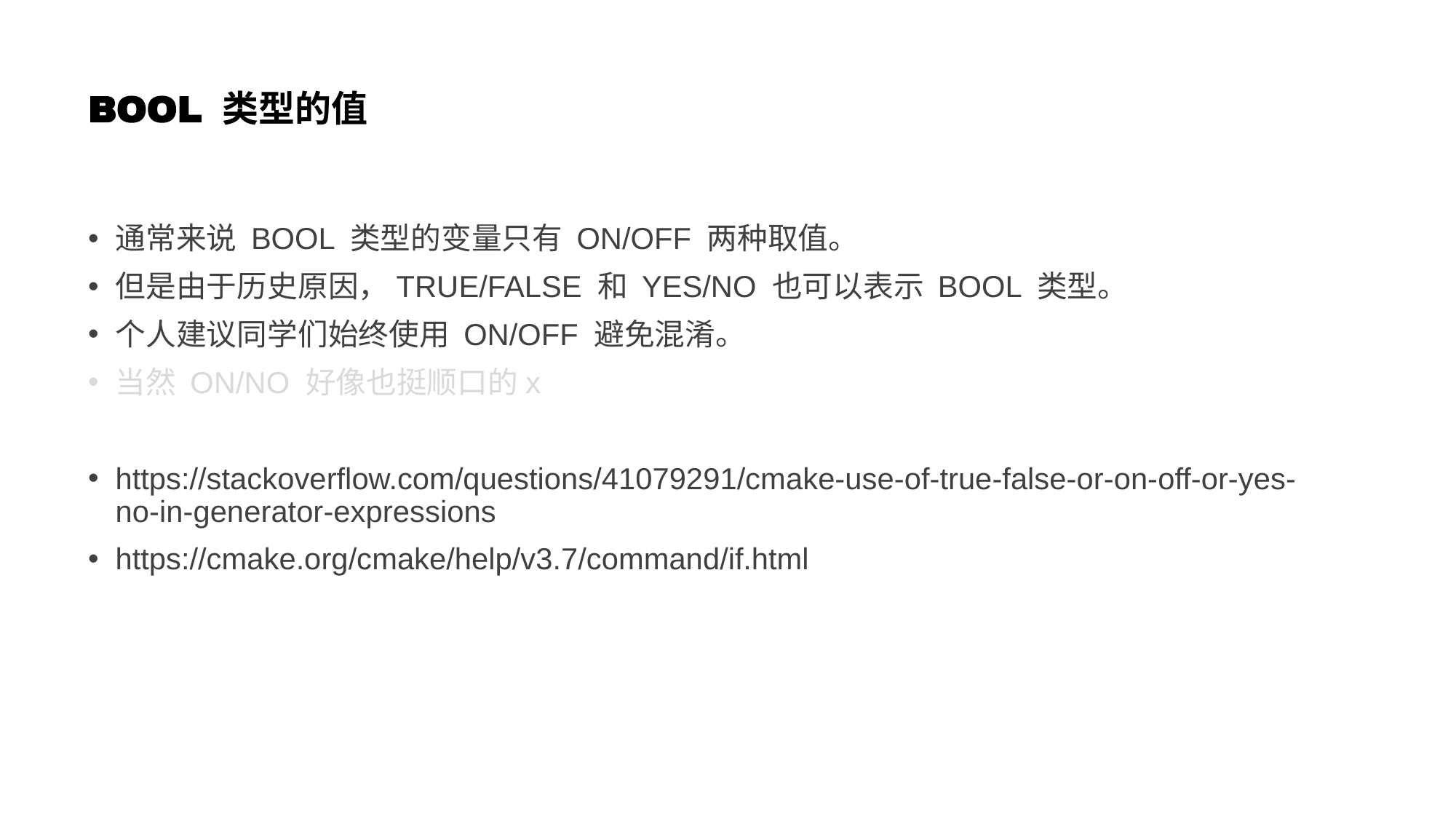

# BOOL 类型的值
通常来说 BOOL 类型的变量只有 ON/OFF 两种取值。
但是由于历史原因，TRUE/FALSE 和 YES/NO 也可以表示 BOOL 类型。
个人建议同学们始终使用 ON/OFF 避免混淆。
当然 ON/NO 好像也挺顺口的x

https://stackoverflow.com/questions/41079291/cmake-use-of-true-false-or-on-off-or-yes-no-in-generator-expressions
https://cmake.org/cmake/help/v3.7/command/if.html